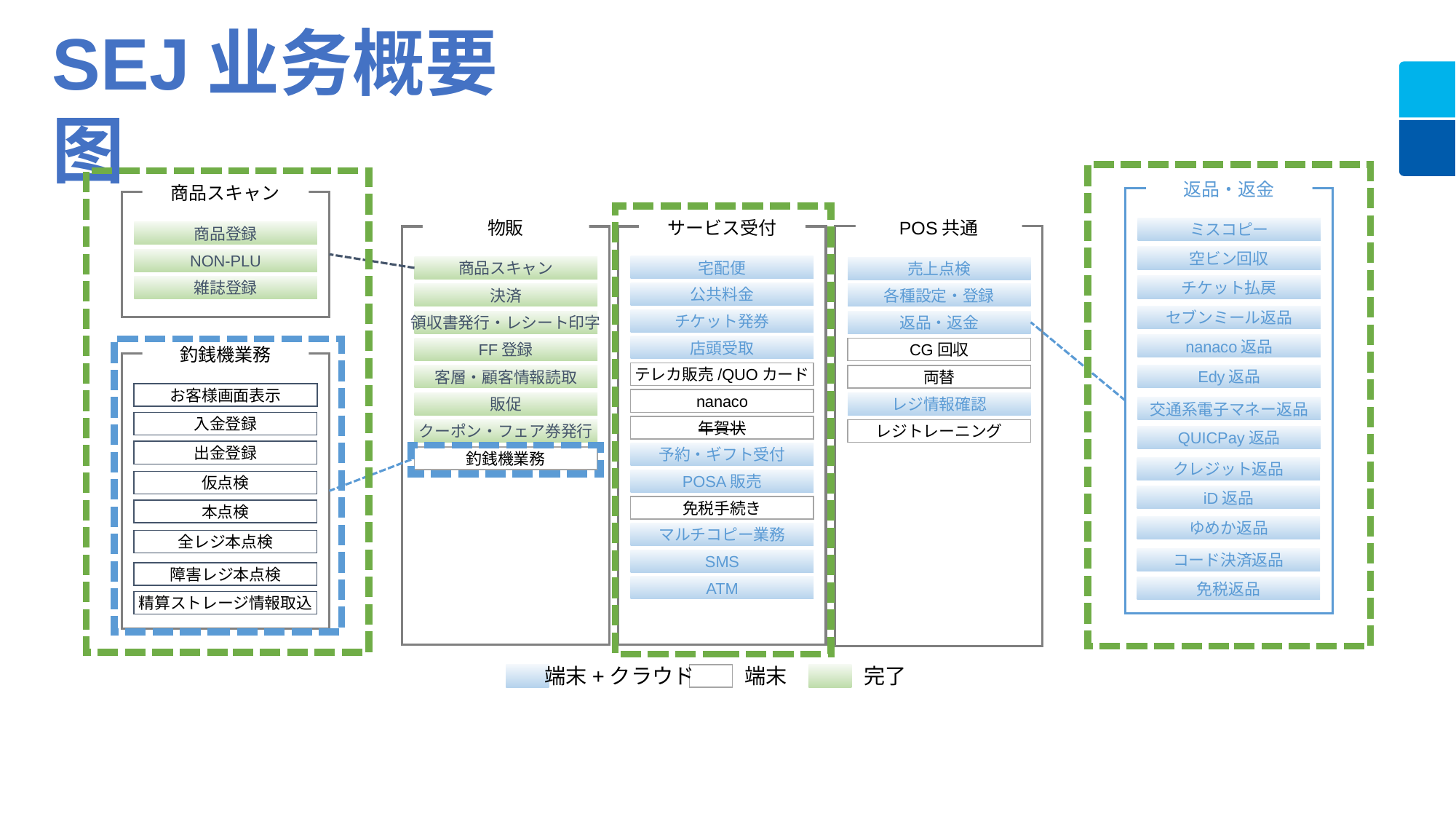

SEJ业务概要图

返品・返金

ミスコピー
商品スキャン

商品登録
NON-PLU
雑誌登録

物販

商品スキャン
決済
領収書発行・レシート印字
FF登録
客層・顧客情報読取
販促
クーポン・フェア券発行
釣銭機業務
サービス受付

宅配便
公共料金
チケット発券
店頭受取
テレカ販売/QUOカード
nanaco
年賀状
予約・ギフト受付
POSA販売
免税手続き
マルチコピー業務
SMS
ATM
POS共通

売上点検
各種設定・登録
返品・返金
CG回収
両替
レジ情報確認
レジトレーニング
空ビン回収
チケット払戻
セブンミール返品
nanaco返品
釣銭機業務

お客様画面表示

Edy返品
交通系電子マネー返品
入金登録
QUICPay返品
出金登録

クレジット返品
仮点検
iD返品
本点検
ゆめか返品
全レジ本点検
コード決済返品
障害レジ本点検
免税返品
精算ストレージ情報取込
端末+クラウド
端末
完了